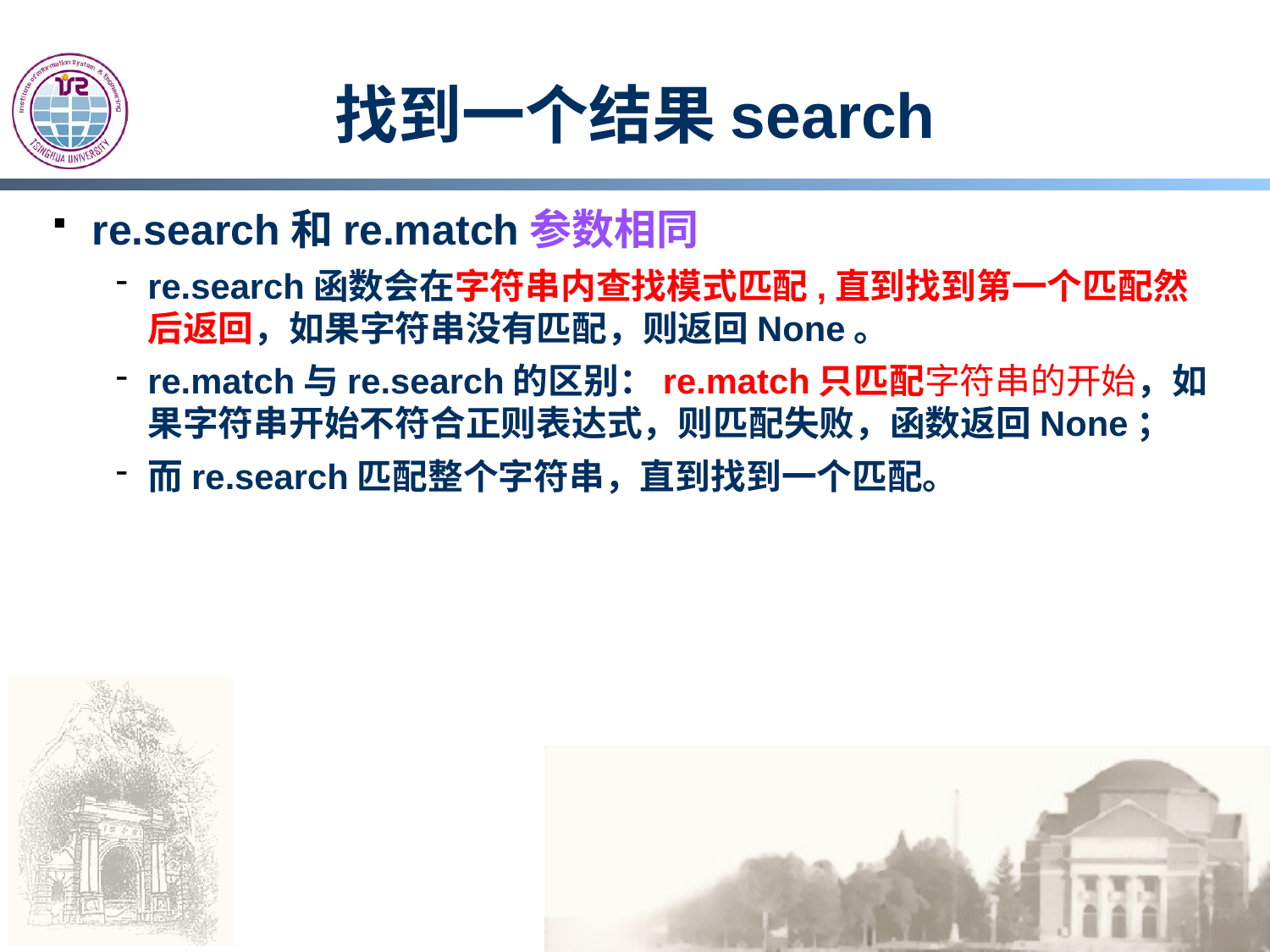

# 找到一个结果search
re.search和re.match参数相同
re.search函数会在字符串内查找模式匹配,直到找到第一个匹配然后返回，如果字符串没有匹配，则返回None。
re.match与re.search的区别：re.match只匹配字符串的开始，如果字符串开始不符合正则表达式，则匹配失败，函数返回None；
而re.search匹配整个字符串，直到找到一个匹配。